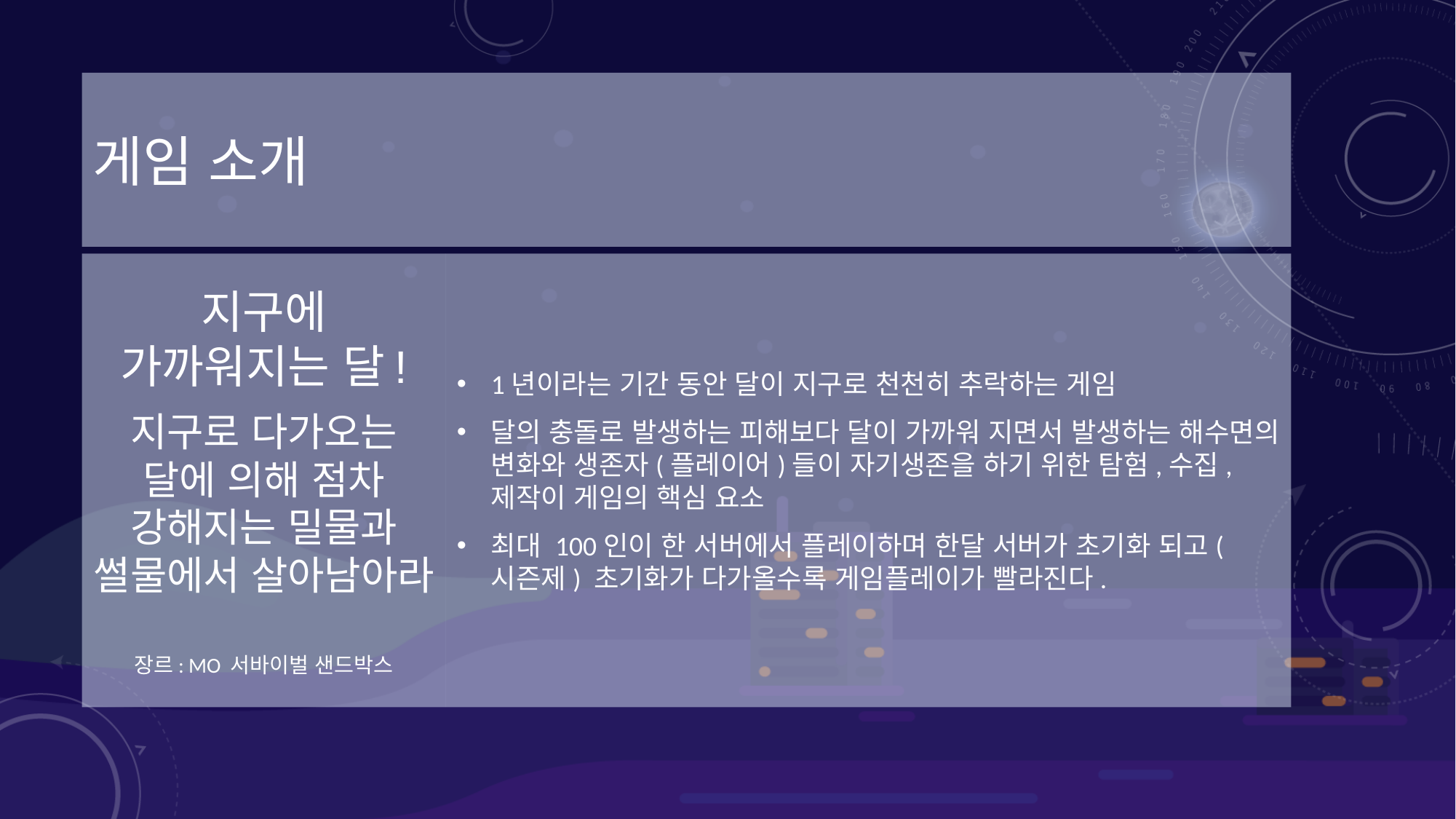

# 게임 소개
지구에 가까워지는 달!
지구로 다가오는 달에 의해 점차 강해지는 밀물과 썰물에서 살아남아라

장르: MO 서바이벌 샌드박스
1년이라는 기간 동안 달이 지구로 천천히 추락하는 게임
달의 충돌로 발생하는 피해보다 달이 가까워 지면서 발생하는 해수면의 변화와 생존자(플레이어)들이 자기생존을 하기 위한 탐험,수집,제작이 게임의 핵심 요소
최대 100인이 한 서버에서 플레이하며 한달 서버가 초기화 되고(시즌제) 초기화가 다가올수록 게임플레이가 빨라진다.